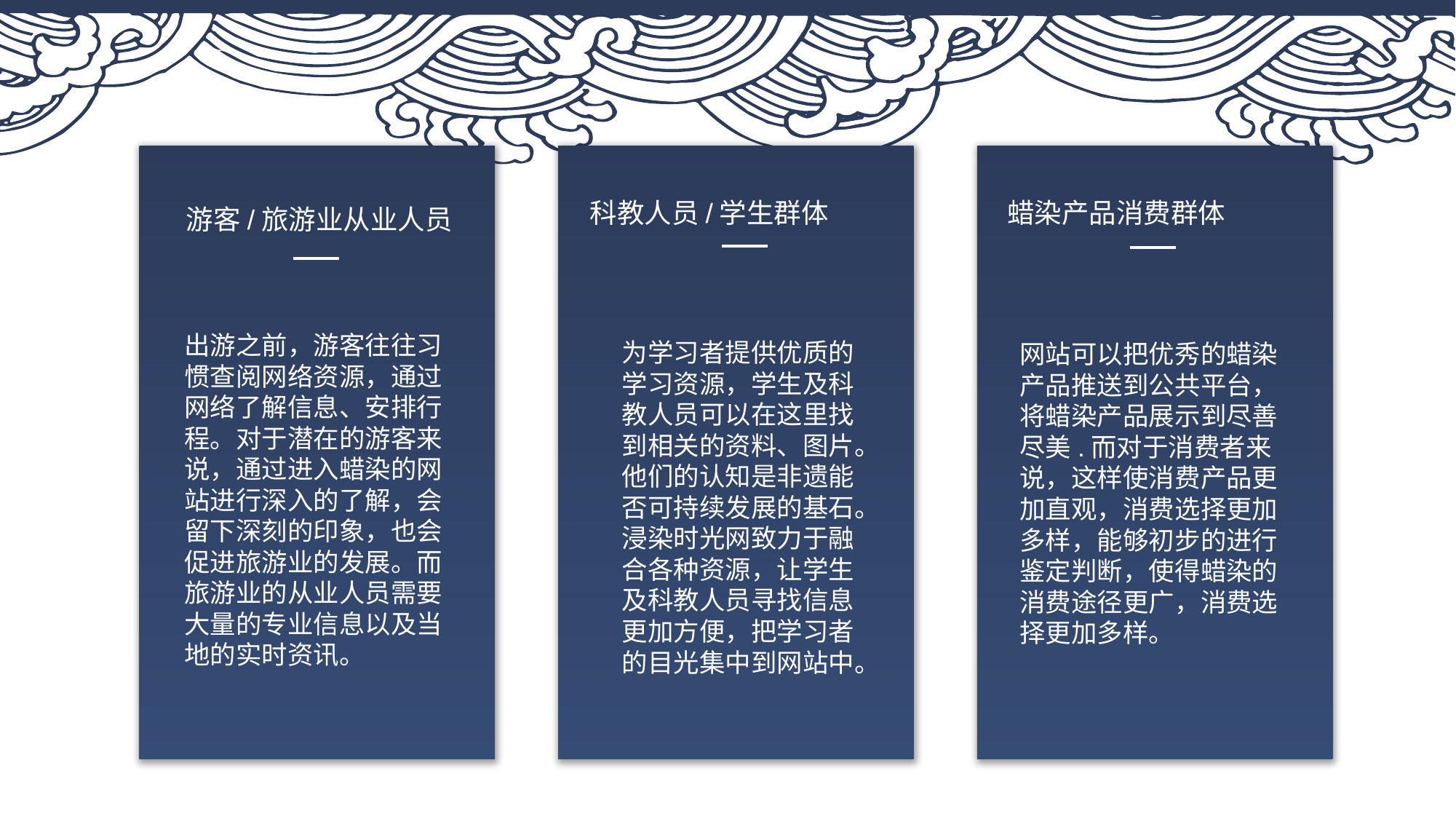

科教人员/学生群体

蜡染产品消费群体
网站可以把优秀的蜡染产品推送到公共平台，将蜡染产品展示到尽善尽美.而对于消费者来说，这样使消费产品更加直观，消费选择更加多样，能够初步的进行鉴定判断，使得蜡染的消费途径更广，消费选择更加多样。
游客/旅游业从业人员
出游之前，游客往往习惯查阅网络资源，通过网络了解信息、安排行程。对于潜在的游客来说，通过进入蜡染的网站进行深入的了解，会留下深刻的印象，也会促进旅游业的发展。而旅游业的从业人员需要大量的专业信息以及当地的实时资讯。
为学习者提供优质的学习资源，学生及科教人员可以在这里找到相关的资料、图片。他们的认知是非遗能否可持续发展的基石。浸染时光网致力于融合各种资源，让学生及科教人员寻找信息更加方便，把学习者的目光集中到网站中。